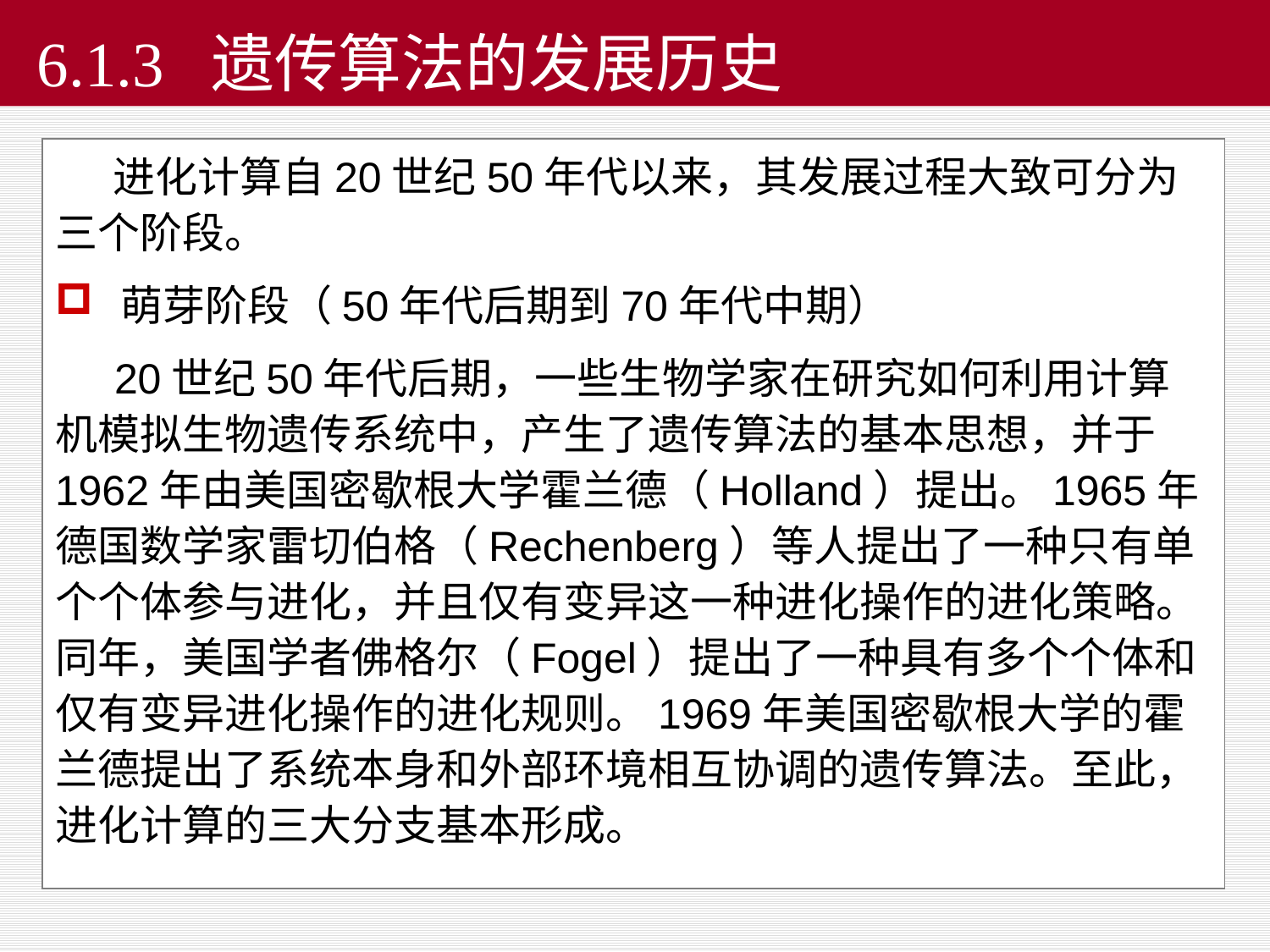

# 6.1.3  遗传算法的发展历史
     进化计算自20世纪50年代以来，其发展过程大致可分为三个阶段。
萌芽阶段（50年代后期到70年代中期）
     20世纪50年代后期，一些生物学家在研究如何利用计算机模拟生物遗传系统中，产生了遗传算法的基本思想，并于1962年由美国密歇根大学霍兰德（Holland）提出。1965年德国数学家雷切伯格（Rechenberg）等人提出了一种只有单个个体参与进化，并且仅有变异这一种进化操作的进化策略。同年，美国学者佛格尔（Fogel）提出了一种具有多个个体和仅有变异进化操作的进化规则。1969年美国密歇根大学的霍兰德提出了系统本身和外部环境相互协调的遗传算法。至此，进化计算的三大分支基本形成。
18